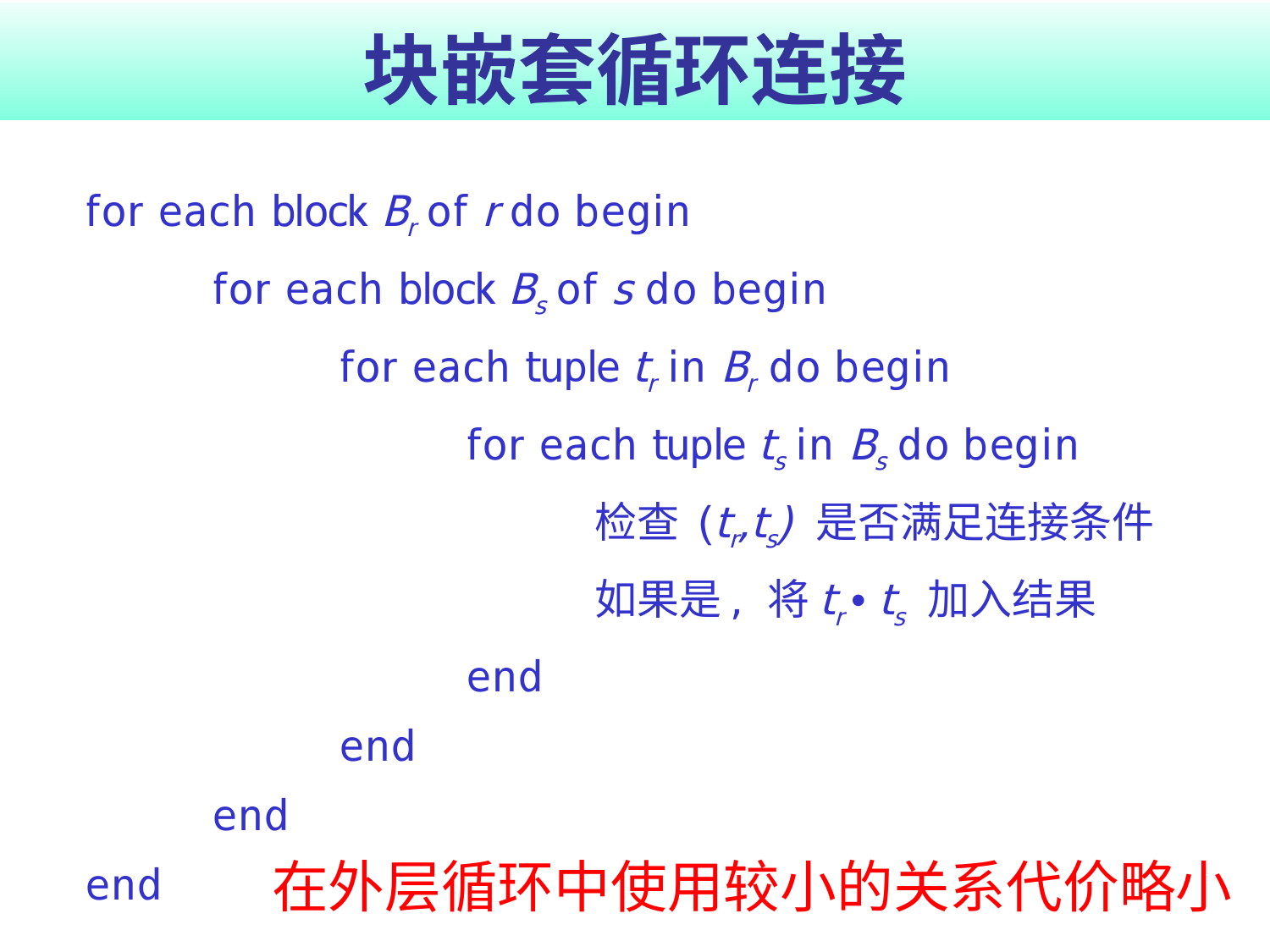

# 块嵌套循环连接
	for each block Br of r do begin
		for each block Bs of s do begin
			for each tuple tr in Br  do begin
				for each tuple ts in Bs do begin
					检查 (tr,ts) 是否满足连接条件
					如果是, 将tr • ts 加入结果
				end
			end
		end
	end
在外层循环中使用较小的关系代价略小